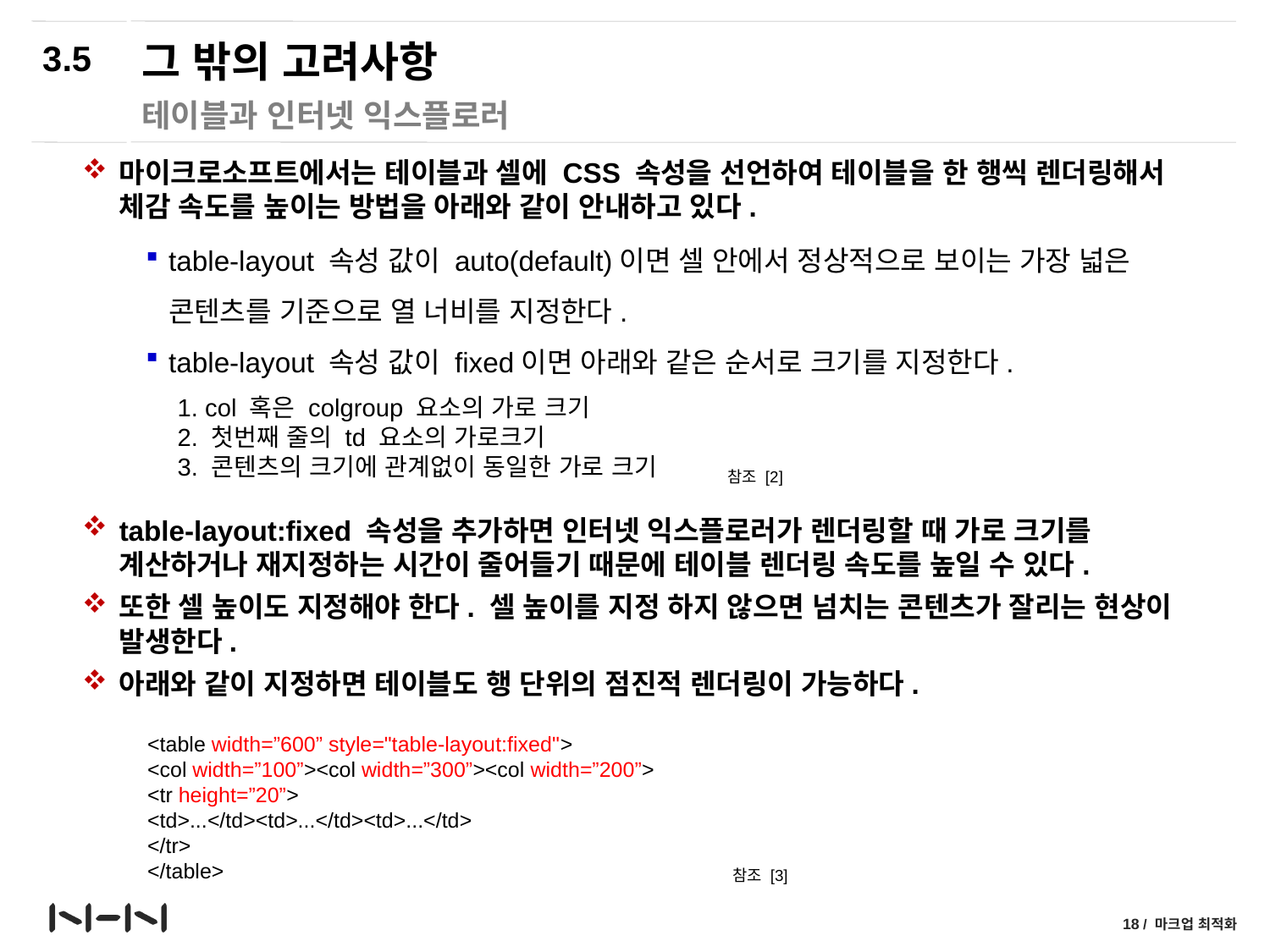

3.5
# 그 밖의 고려사항
테이블과 인터넷 익스플로러
마이크로소프트에서는 테이블과 셀에 CSS 속성을 선언하여 테이블을 한 행씩 렌더링해서 체감 속도를 높이는 방법을 아래와 같이 안내하고 있다.
table-layout 속성 값이 auto(default)이면 셀 안에서 정상적으로 보이는 가장 넓은 콘텐츠를 기준으로 열 너비를 지정한다.
table-layout 속성 값이 fixed이면 아래와 같은 순서로 크기를 지정한다.

table-layout:fixed 속성을 추가하면 인터넷 익스플로러가 렌더링할 때 가로 크기를 계산하거나 재지정하는 시간이 줄어들기 때문에 테이블 렌더링 속도를 높일 수 있다.
또한 셀 높이도 지정해야 한다. 셀 높이를 지정 하지 않으면 넘치는 콘텐츠가 잘리는 현상이 발생한다.
아래와 같이 지정하면 테이블도 행 단위의 점진적 렌더링이 가능하다.

1. col 혹은 colgroup 요소의 가로 크기
2. 첫번째 줄의 td 요소의 가로크기
3. 콘텐츠의 크기에 관계없이 동일한 가로 크기
참조 [2]
<table width=”600” style="table-layout:fixed">
<col width=”100”><col width=”300”><col width=”200”>
<tr height=”20”>
<td>...</td><td>...</td><td>...</td>
</tr>
</table>
참조 [3]